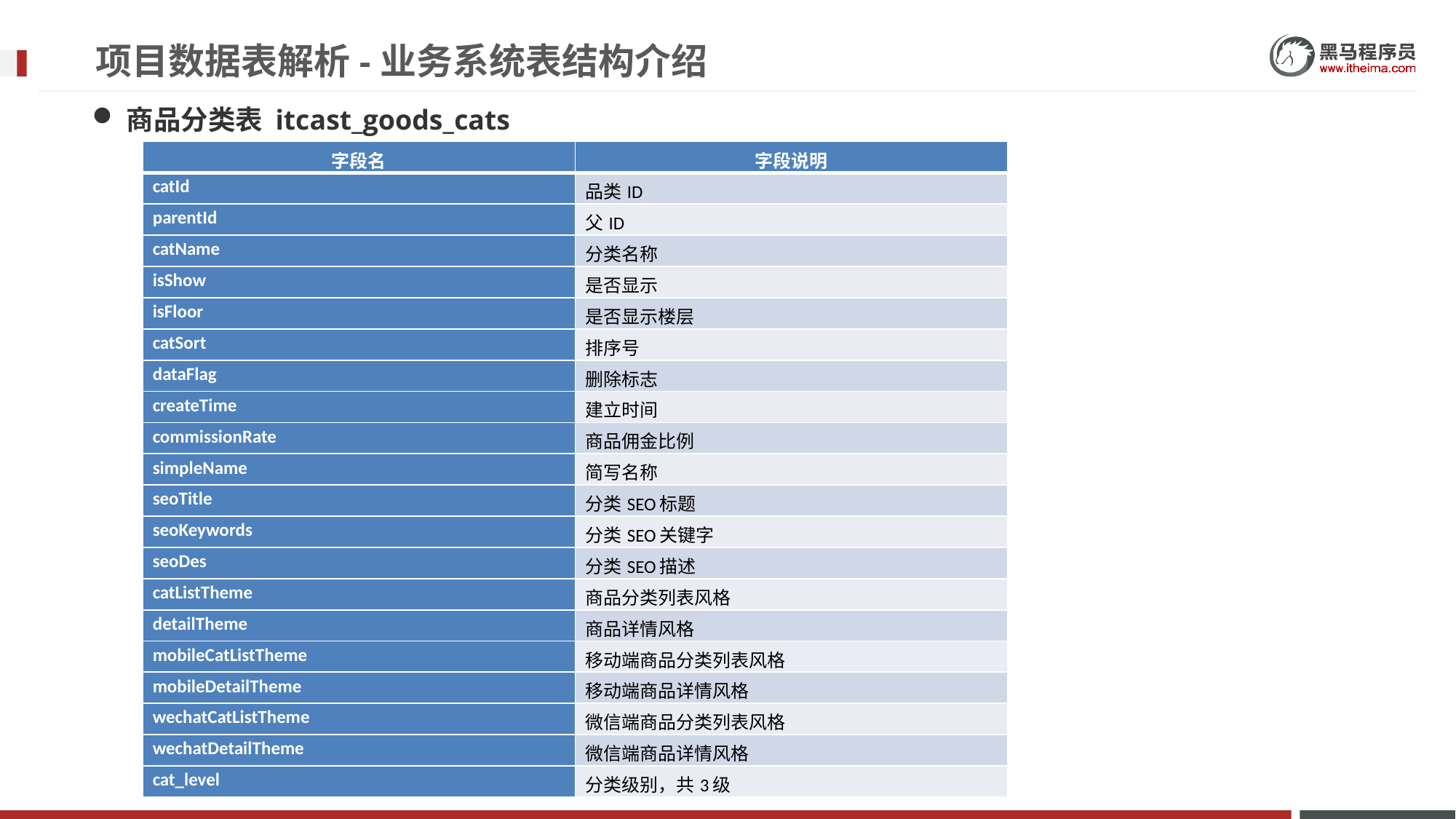

# 项目数据表解析-业务系统表结构介绍
商品分类表 itcast_goods_cats
| 字段名 | 字段说明 |
| --- | --- |
| catId | 品类ID |
| parentId | 父ID |
| catName | 分类名称 |
| isShow | 是否显示 |
| isFloor | 是否显示楼层 |
| catSort | 排序号 |
| dataFlag | 删除标志 |
| createTime | 建立时间 |
| commissionRate | 商品佣金比例 |
| simpleName | 简写名称 |
| seoTitle | 分类SEO标题 |
| seoKeywords | 分类SEO关键字 |
| seoDes | 分类SEO描述 |
| catListTheme | 商品分类列表风格 |
| detailTheme | 商品详情风格 |
| mobileCatListTheme | 移动端商品分类列表风格 |
| mobileDetailTheme | 移动端商品详情风格 |
| wechatCatListTheme | 微信端商品分类列表风格 |
| wechatDetailTheme | 微信端商品详情风格 |
| cat\_level | 分类级别，共3级 |